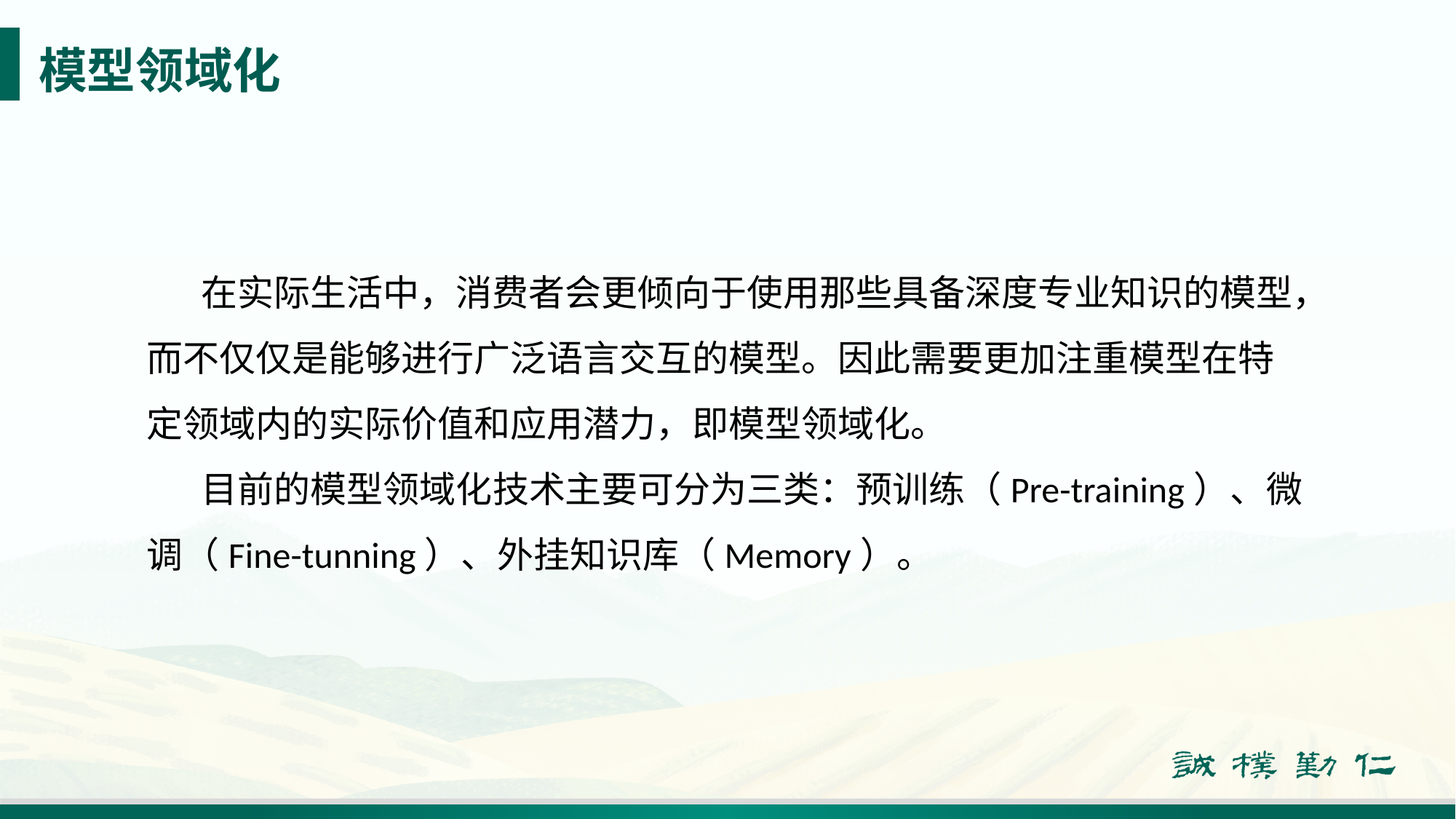

# 模型领域化
在实际生活中，消费者会更倾向于使用那些具备深度专业知识的模型，而不仅仅是能够进行广泛语言交互的模型。因此需要更加注重模型在特定领域内的实际价值和应用潜力，即模型领域化。
目前的模型领域化技术主要可分为三类：预训练（Pre-training）、微调（Fine-tunning）、外挂知识库（Memory）。